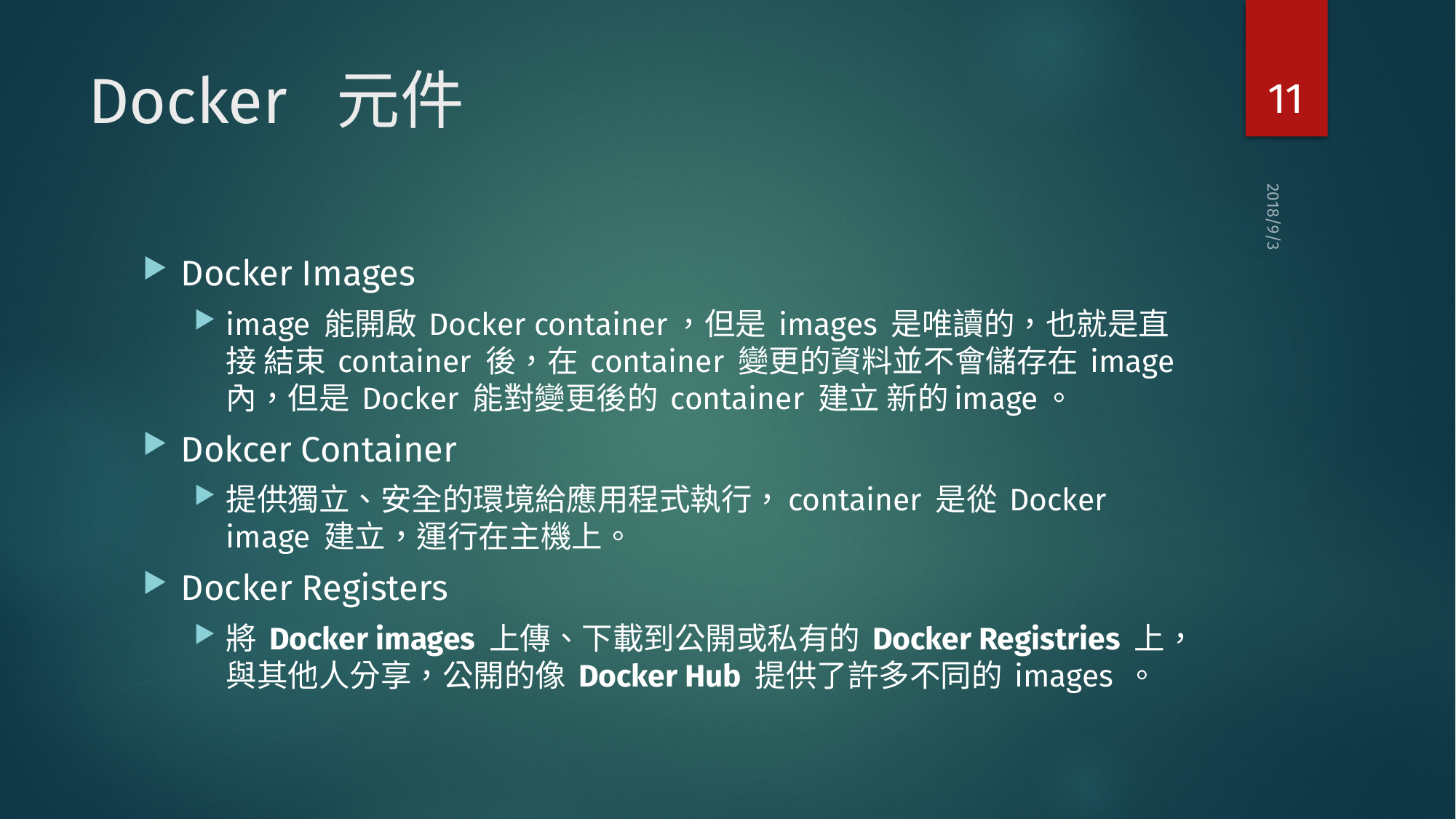

11
# Docker  元件
2018/9/3
Docker Images
image 能開啟 Docker container，但是 images 是唯讀的，也就是直接 結束 container 後，在 container 變更的資料並不會儲存在 image 內，但是 Docker 能對變更後的 container 建立 新的image。
Dokcer Container
提供獨立、安全的環境給應用程式執行，container 是從 Docker image 建立，運行在主機上。
Docker Registers
將 Docker images 上傳、下載到公開或私有的 Docker Registries 上，與其他人分享，公開的像 Docker Hub 提供了許多不同的 images 。